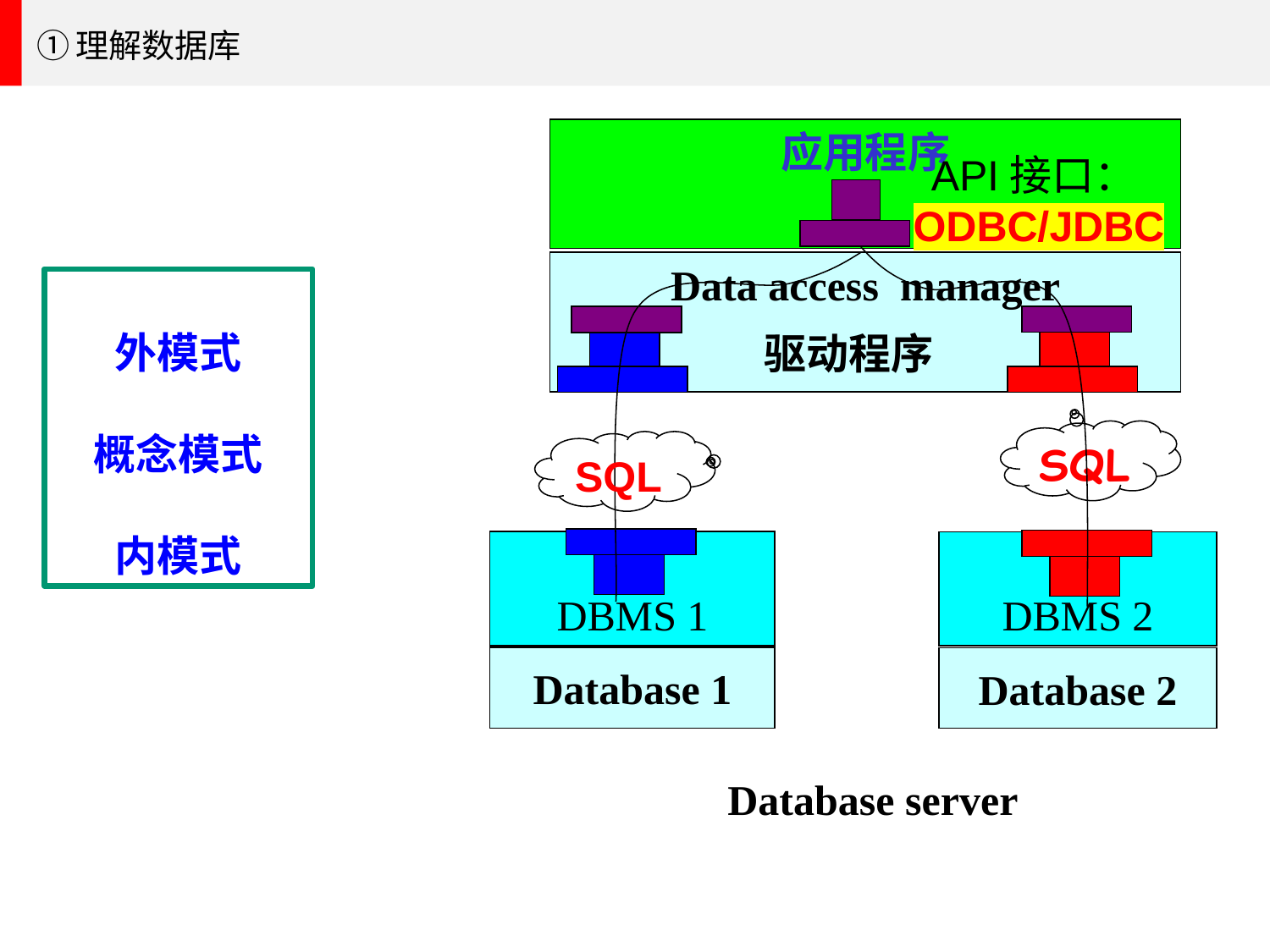

①理解数据库
应用程序

API接口：ODBC/JDBC

Data access  manager

驱动程序

SQL
SQL

DBMS 1

DBMS 2

Database 1
Database 2
外模式
概念模式
内模式
Database server